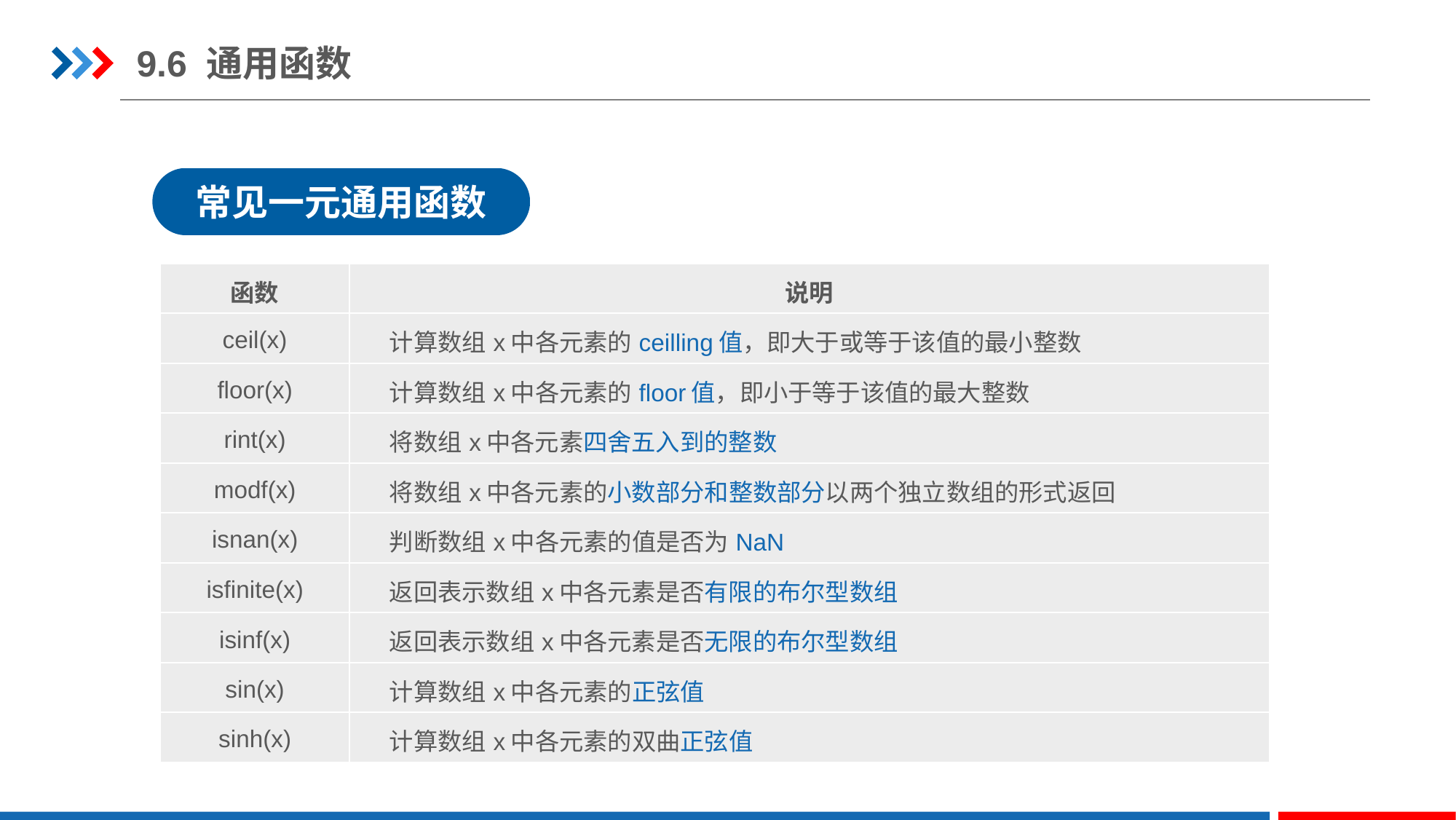

9.6 通用函数
常见一元通用函数
| 函数 | 说明 |
| --- | --- |
| ceil(x) | 计算数组x中各元素的ceilling值，即大于或等于该值的最小整数 |
| floor(x) | 计算数组x中各元素的floor值，即小于等于该值的最大整数 |
| rint(x) | 将数组x中各元素四舍五入到的整数 |
| modf(x) | 将数组x中各元素的小数部分和整数部分以两个独立数组的形式返回 |
| isnan(x) | 判断数组x中各元素的值是否为NaN |
| isfinite(x) | 返回表示数组x中各元素是否有限的布尔型数组 |
| isinf(x) | 返回表示数组x中各元素是否无限的布尔型数组 |
| sin(x) | 计算数组x中各元素的正弦值 |
| sinh(x) | 计算数组x中各元素的双曲正弦值 |